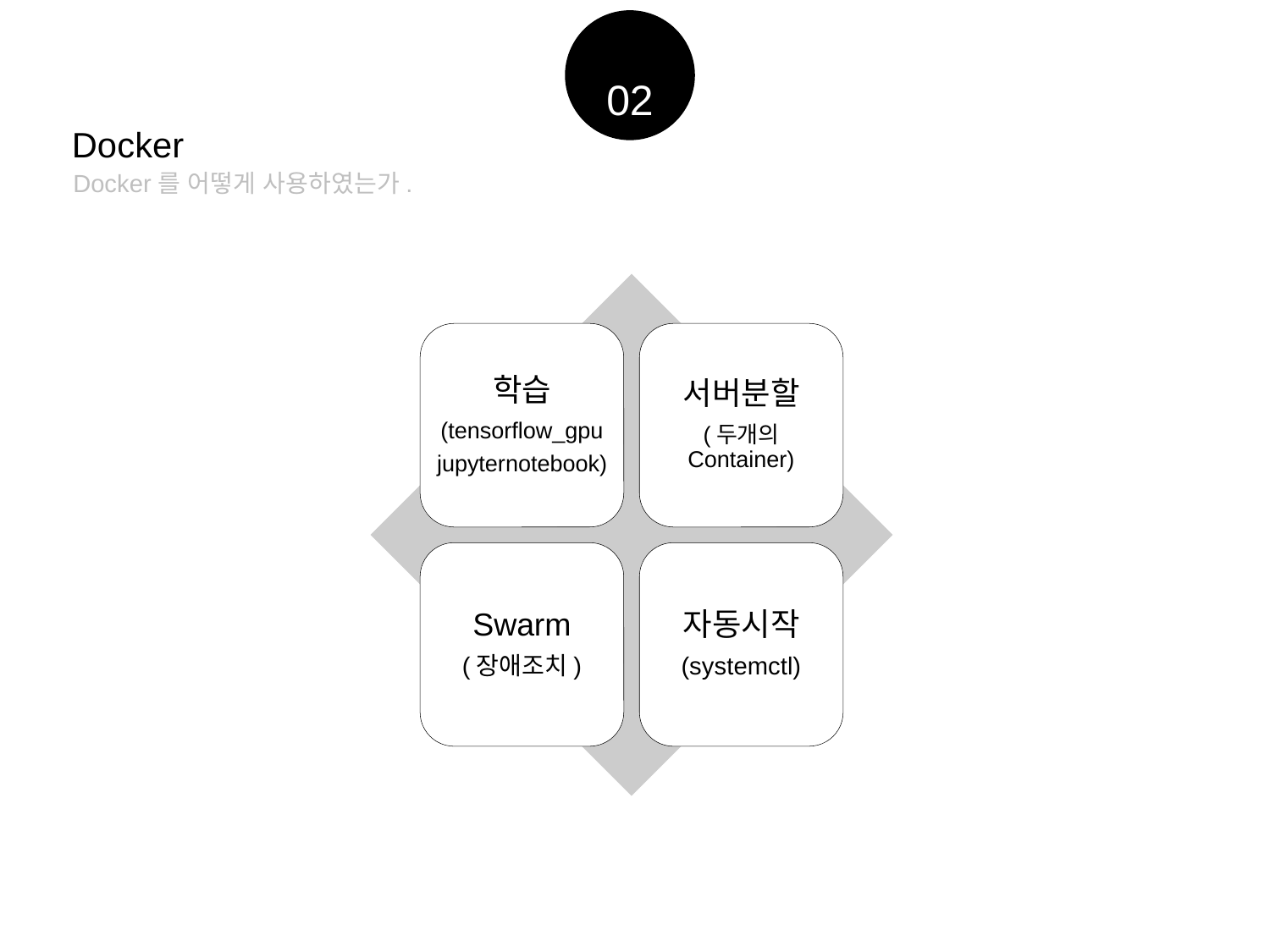

02
Docker
Docker를 어떻게 사용하였는가.

학습
(tensorflow_gpu
jupyternotebook)

서버분할
(두개의 Container)

Swarm
(장애조치)

자동시작
(systemctl)